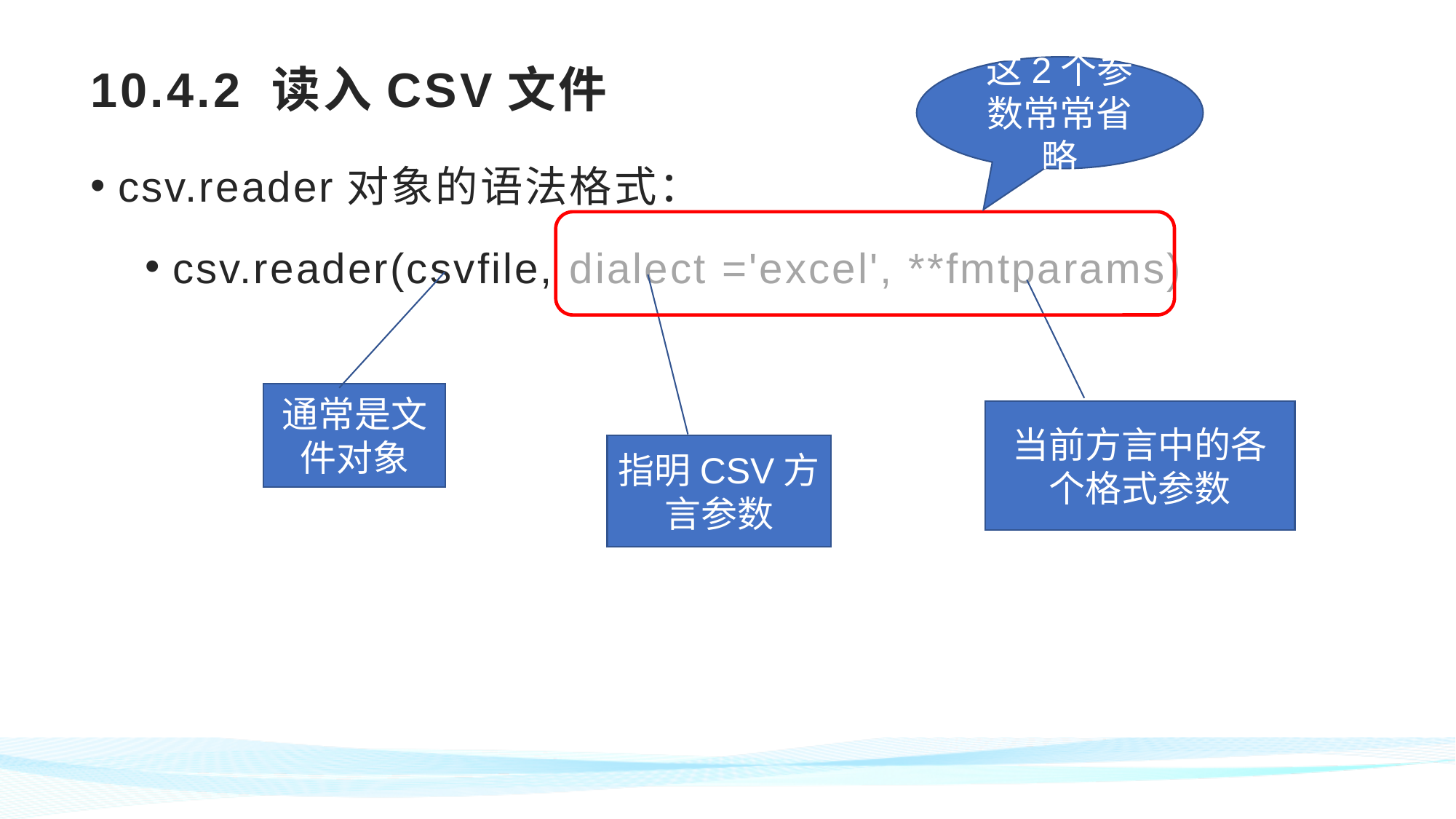

# 10.4.2 读入CSV文件
这2个参数常常省略
csv.reader对象的语法格式：
csv.reader(csvfile, dialect ='excel', **fmtparams)

通常是文件对象
当前方言中的各个格式参数
指明CSV方言参数